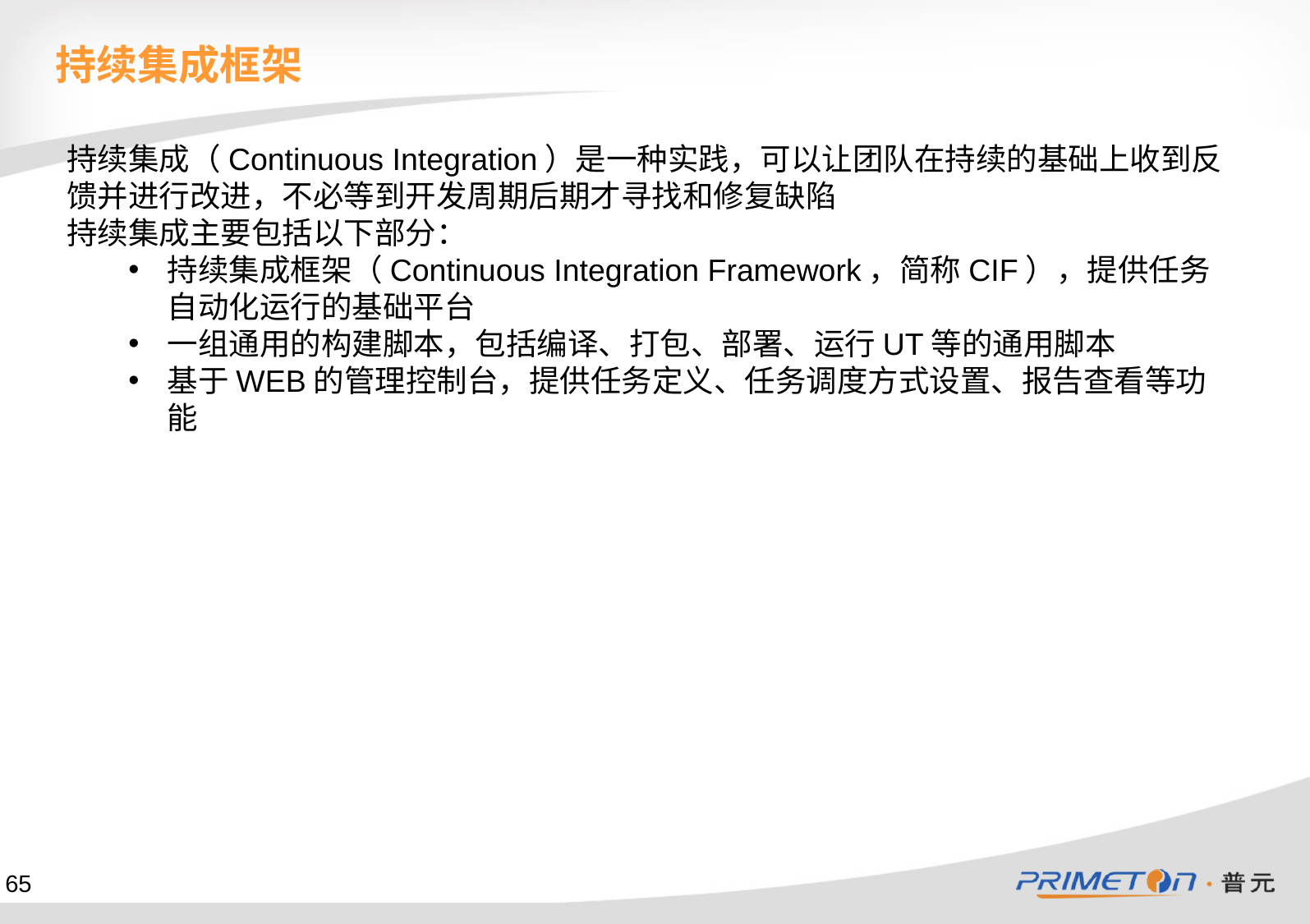

持续集成框架
持续集成（Continuous Integration）是一种实践，可以让团队在持续的基础上收到反馈并进行改进，不必等到开发周期后期才寻找和修复缺陷
持续集成主要包括以下部分：
持续集成框架（Continuous Integration Framework，简称CIF），提供任务自动化运行的基础平台
一组通用的构建脚本，包括编译、打包、部署、运行UT等的通用脚本
基于WEB的管理控制台，提供任务定义、任务调度方式设置、报告查看等功能

65